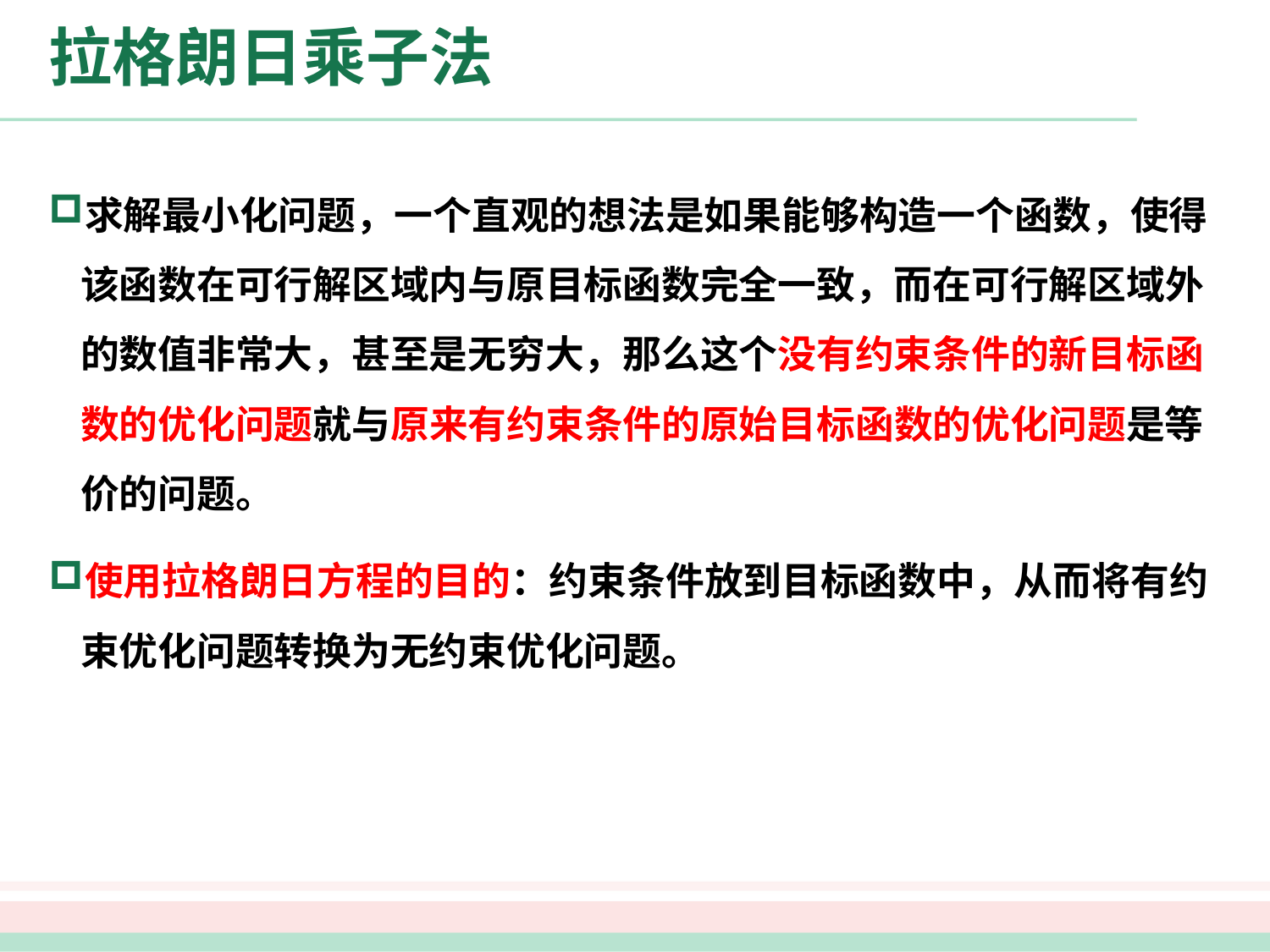

# 拉格朗日乘子法
求解最小化问题，一个直观的想法是如果能够构造一个函数，使得该函数在可行解区域内与原目标函数完全一致，而在可行解区域外的数值非常大，甚至是无穷大，那么这个没有约束条件的新目标函数的优化问题就与原来有约束条件的原始目标函数的优化问题是等价的问题。
使用拉格朗日方程的目的：约束条件放到目标函数中，从而将有约束优化问题转换为无约束优化问题。